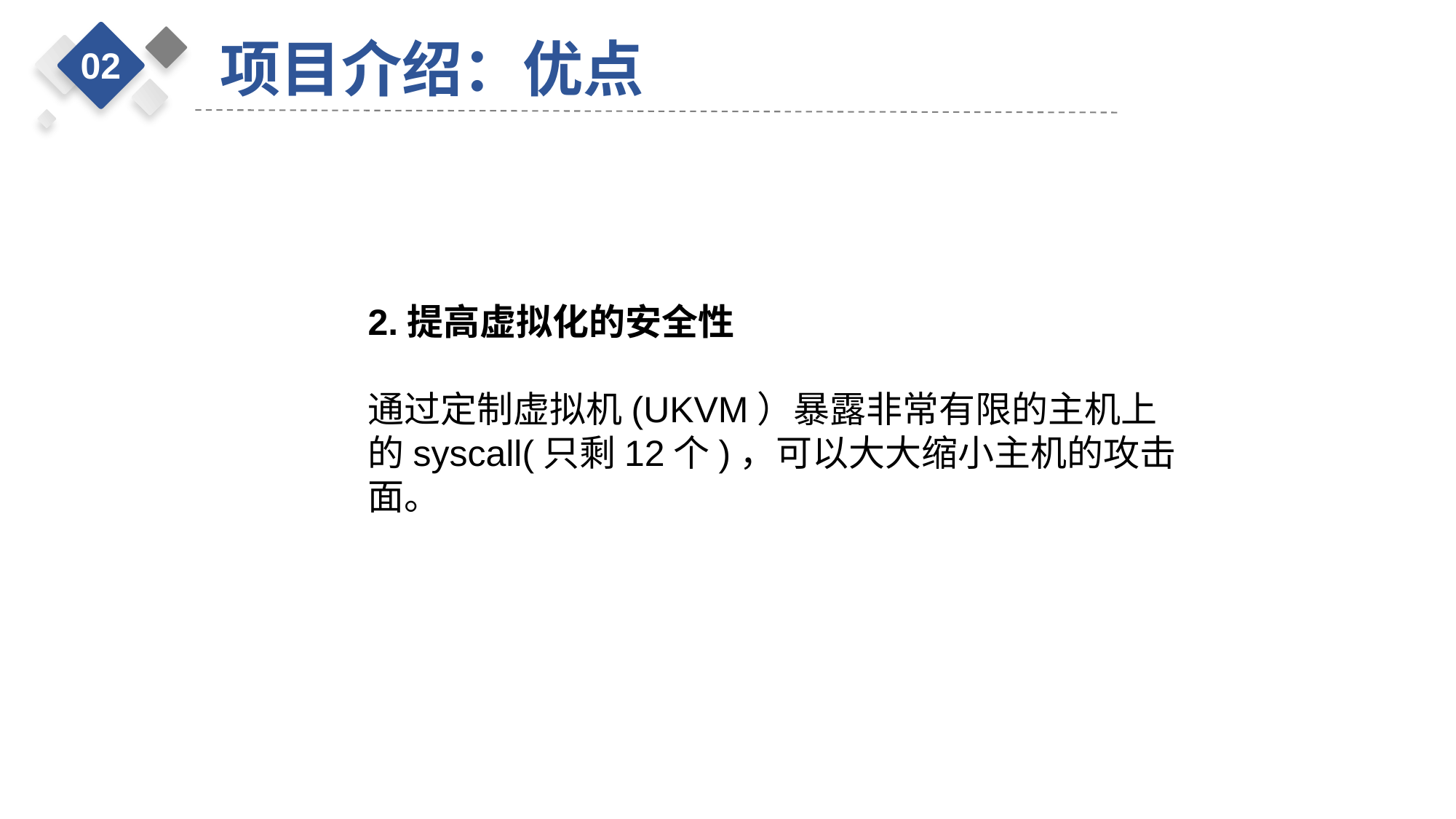

项目介绍：优点

02

2.提高虚拟化的安全性

通过定制虚拟机(UKVM）暴露非常有限的主机上的syscall(只剩12个)，可以大大缩小主机的攻击面。